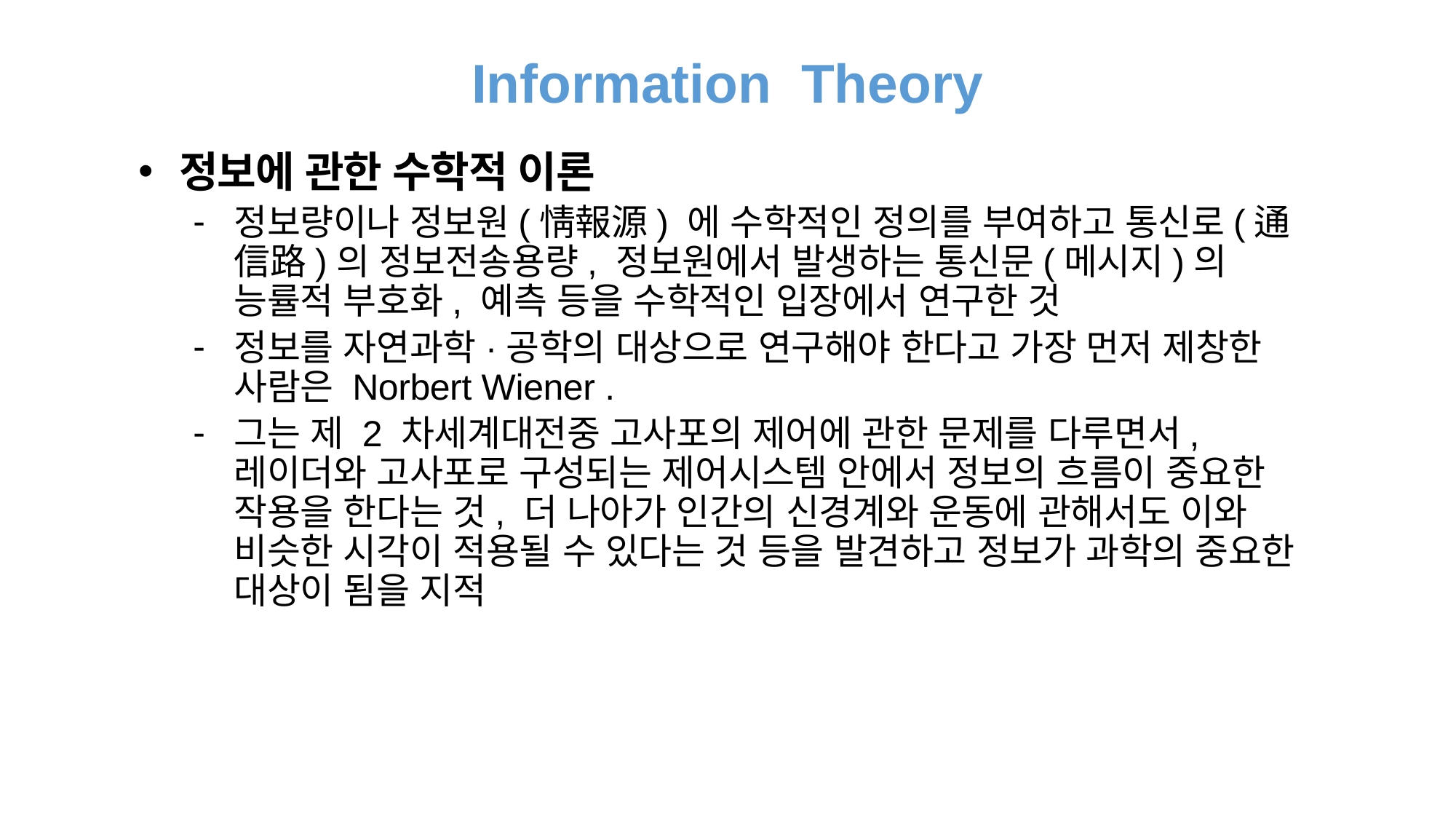

# Information  Theory
정보에 관한 수학적 이론
정보량이나 정보원(情報源) 에 수학적인 정의를 부여하고 통신로(通信路)의 정보전송용량, 정보원에서 발생하는 통신문(메시지)의 능률적 부호화, 예측 등을 수학적인 입장에서 연구한 것
정보를 자연과학·공학의 대상으로 연구해야 한다고 가장 먼저 제창한 사람은 Norbert Wiener .
그는 제 2 차세계대전중 고사포의 제어에 관한 문제를 다루면서, 레이더와 고사포로 구성되는 제어시스템 안에서 정보의 흐름이 중요한 작용을 한다는 것, 더 나아가 인간의 신경계와 운동에 관해서도 이와 비슷한 시각이 적용될 수 있다는 것 등을 발견하고 정보가 과학의 중요한 대상이 됨을 지적